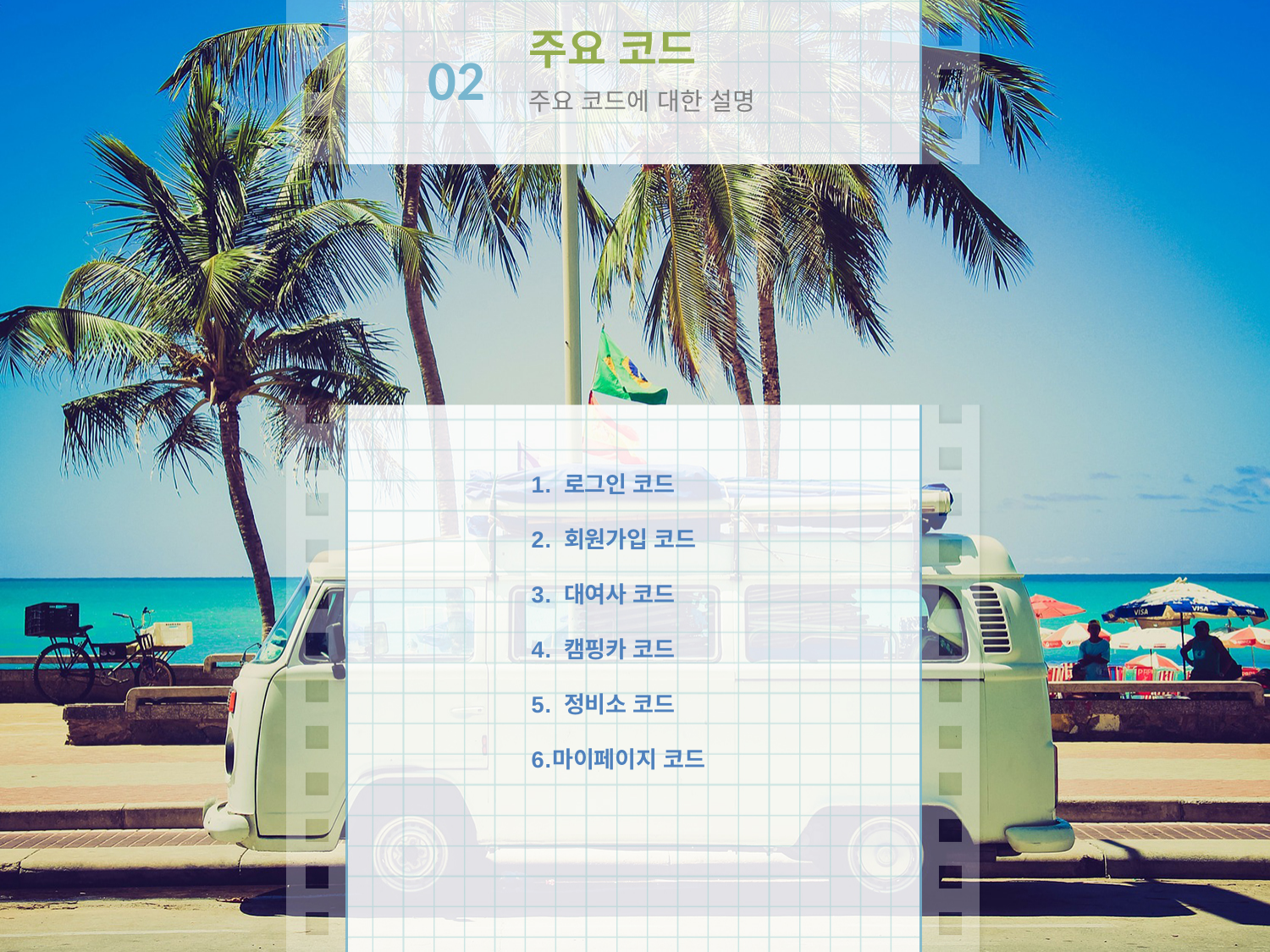

주요 코드
02
주요 코드에 대한 설명
 로그인 코드
 회원가입 코드
 대여사 코드
 캠핑카 코드
 정비소 코드
마이페이지 코드